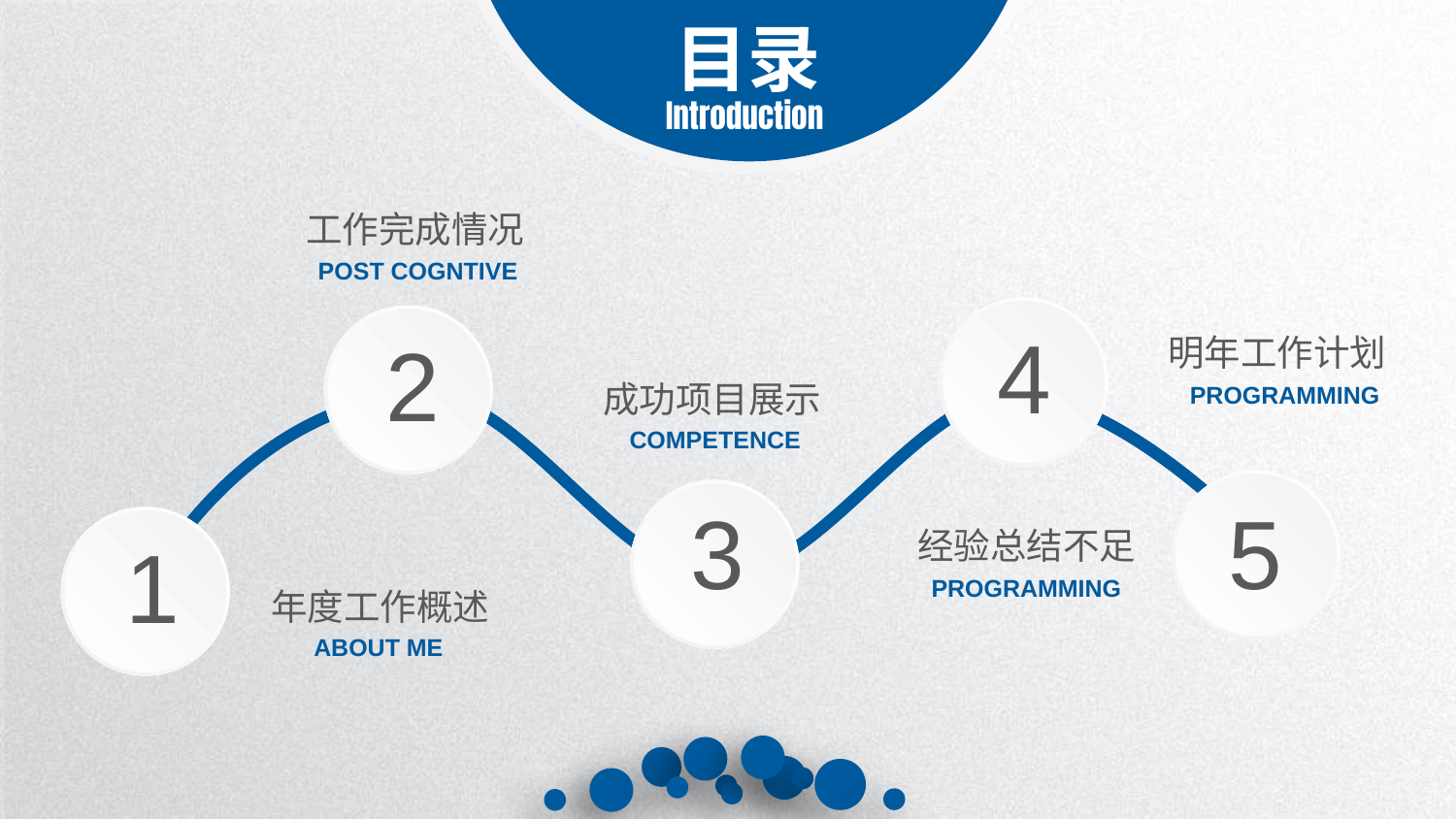

目录
Introduction
工作完成情况
POST COGNTIVE

4

2
明年工作计划
成功项目展示
PROGRAMMING

COMPETENCE

5

3

1
经验总结不足
PROGRAMMING
年度工作概述
ABOUT ME

延时文字